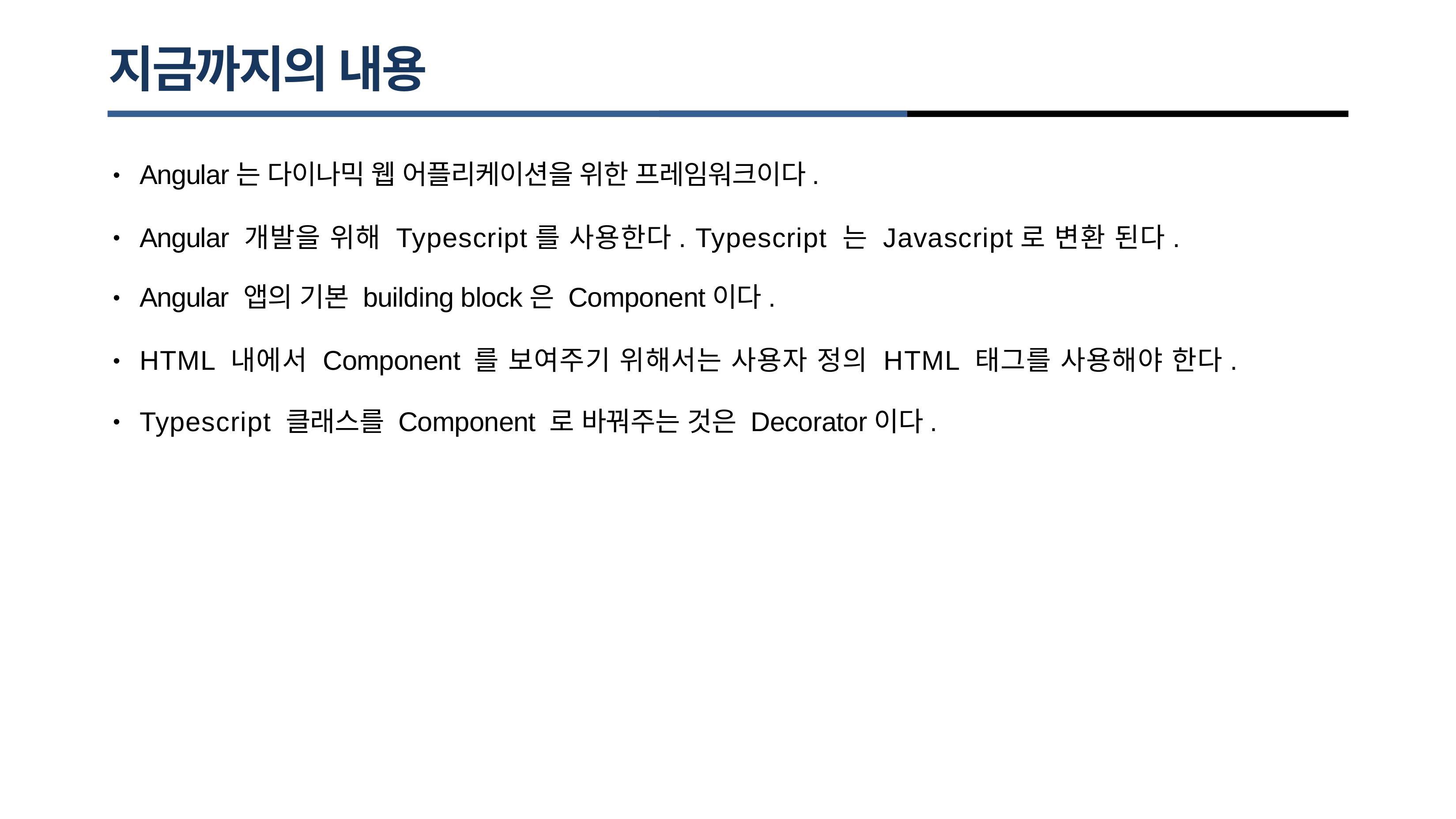

# 지금까지의 내용
Angular는 다이나믹 웹 어플리케이션을 위한 프레임워크이다.
•
Angular 개발을 위해 Typescript를 사용한다. Typescript 는 Javascript로 변환 된다.
•
Angular 앱의 기본 building block은 Component이다.
•
HTML 내에서 Component 를 보여주기 위해서는 사용자 정의 HTML 태그를 사용해야 한다.
•
Typescript 클래스를 Component 로 바꿔주는 것은 Decorator이다.
•